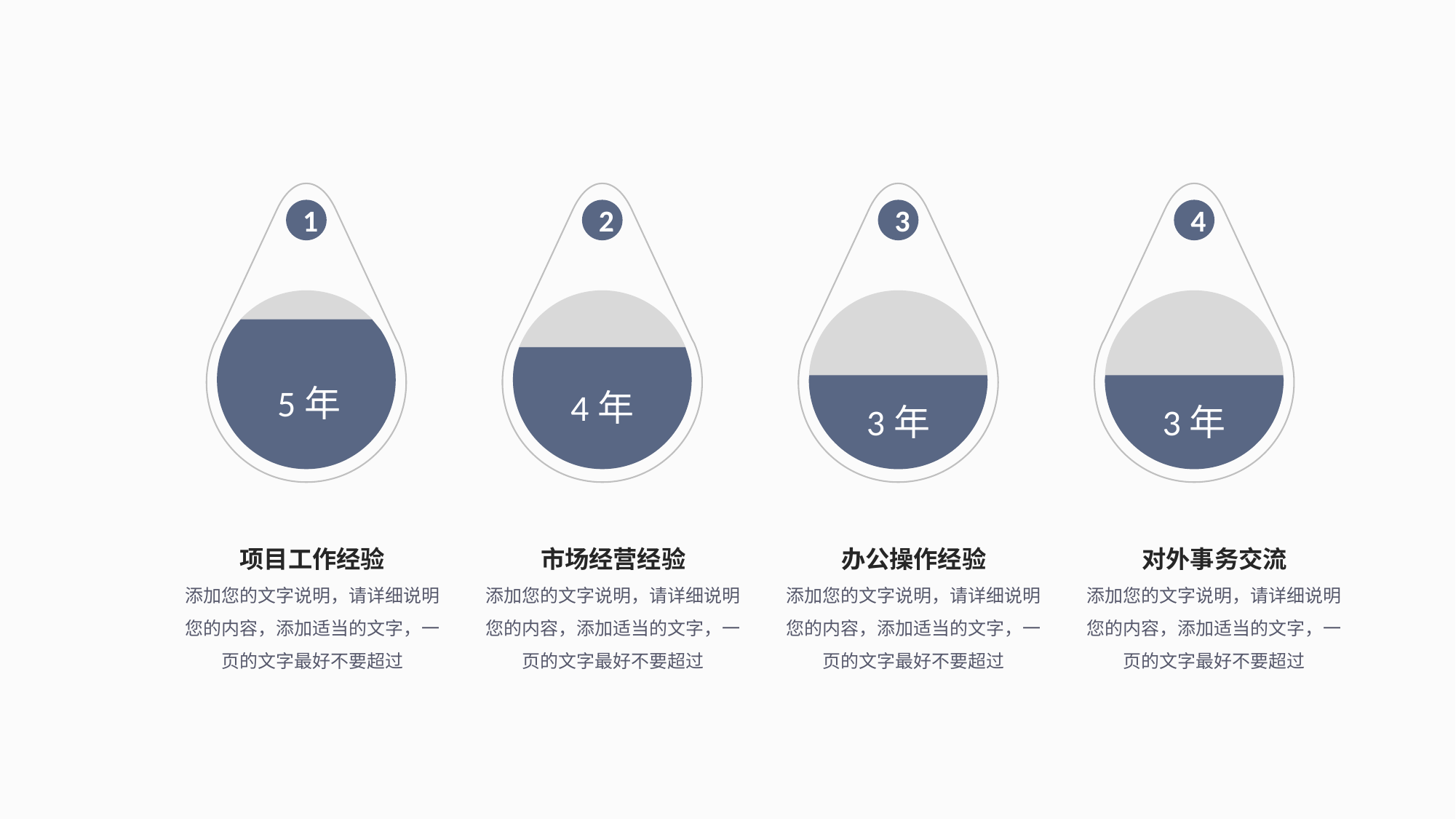

1

5年
2

4年
3

3年
4

3年
项目工作经验
添加您的文字说明，请详细说明您的内容，添加适当的文字，一页的文字最好不要超过
市场经营经验
添加您的文字说明，请详细说明您的内容，添加适当的文字，一页的文字最好不要超过
办公操作经验
添加您的文字说明，请详细说明您的内容，添加适当的文字，一页的文字最好不要超过
对外事务交流
添加您的文字说明，请详细说明您的内容，添加适当的文字，一页的文字最好不要超过